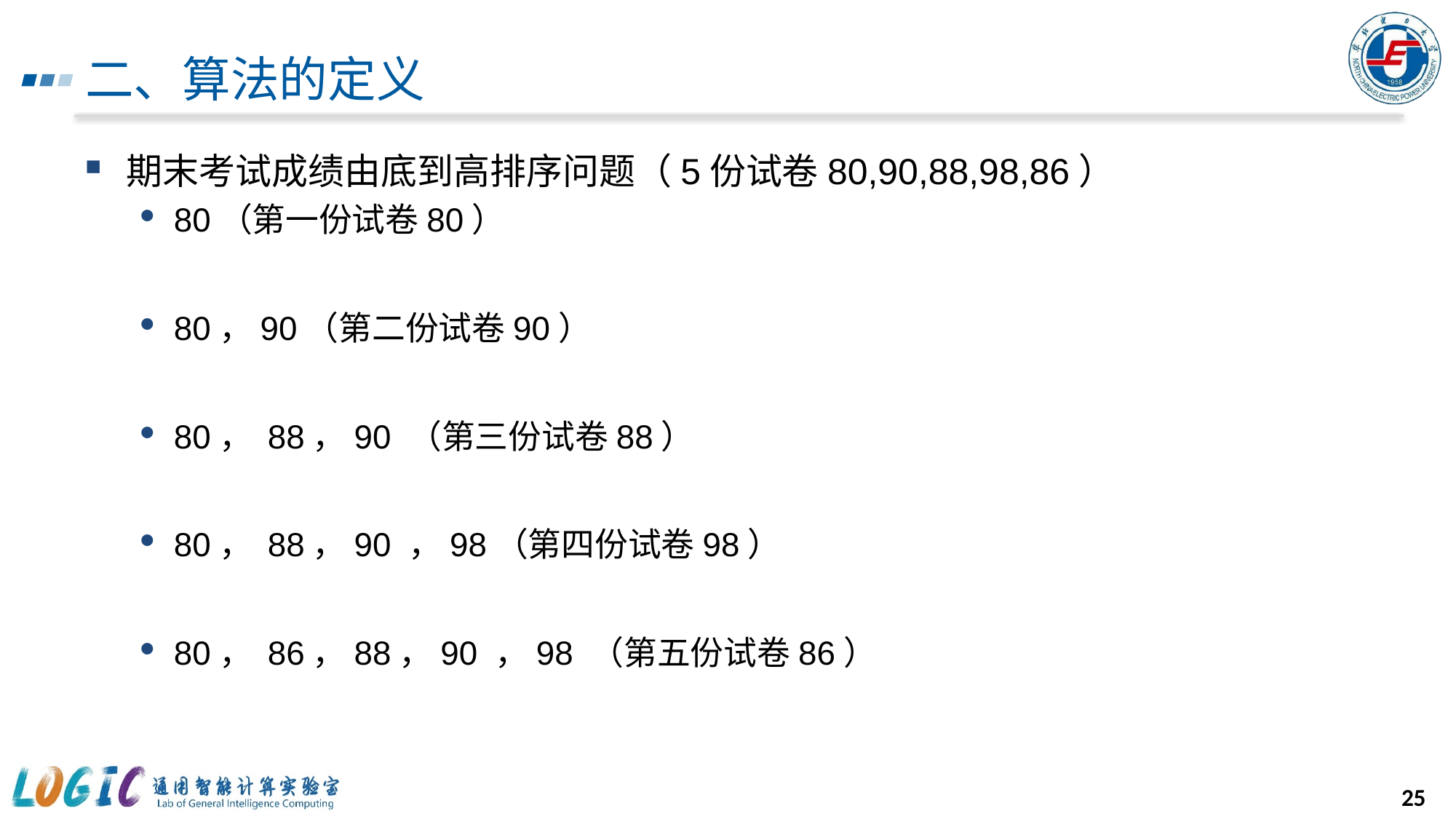

# 二、算法的定义
期末考试成绩由底到高排序问题（5份试卷80,90,88,98,86）
80（第一份试卷80）

80，90（第二份试卷90）

80， 88，90 （第三份试卷88）

80， 88，90 ，98（第四份试卷98）

80， 86，88，90 ，98 （第五份试卷86）

25